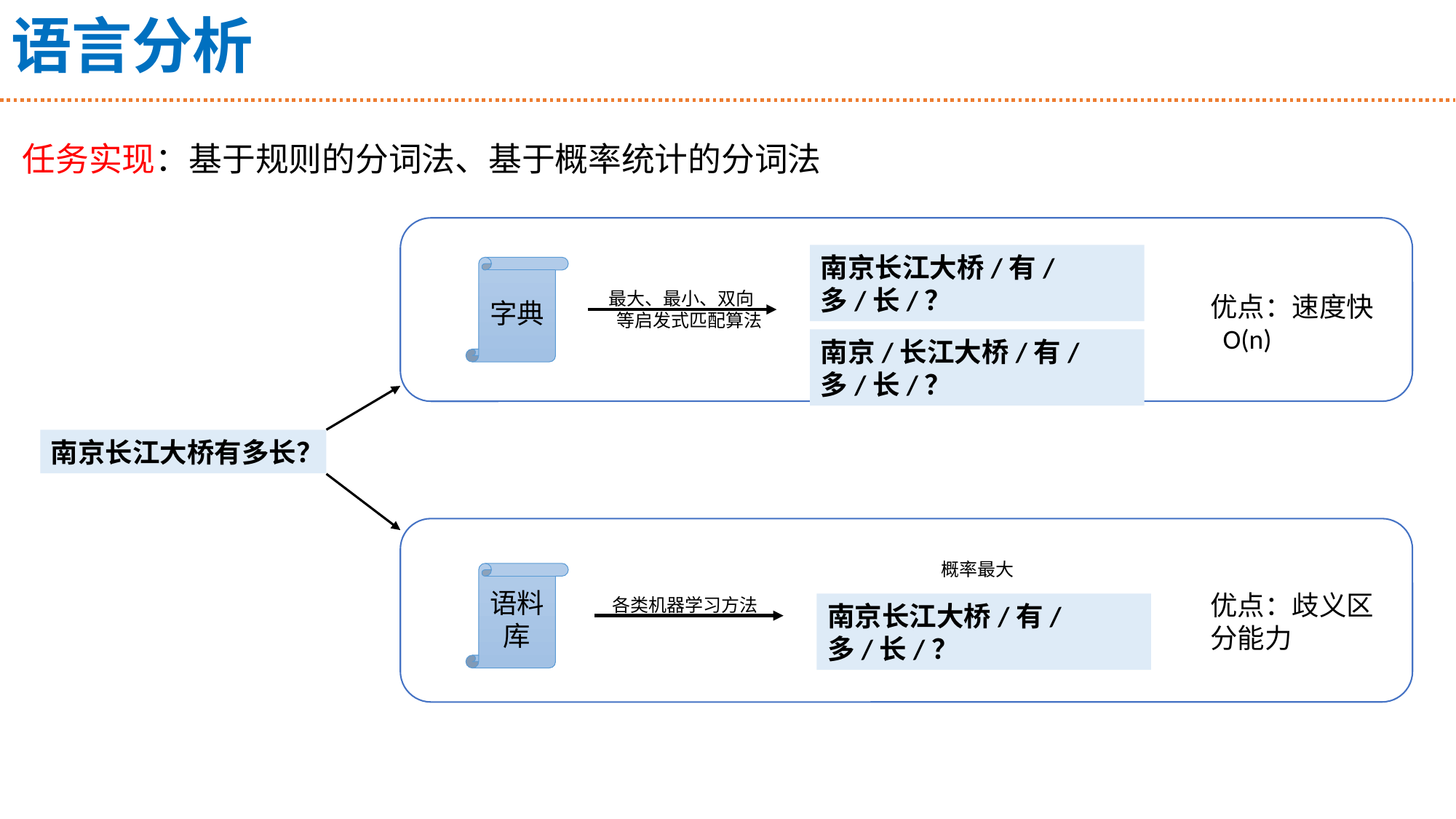

# 语言分析
任务实现：基于规则的分词法、基于概率统计的分词法

南京长江大桥/有/多/长/？
字典
最大、最小、双向      等启发式匹配算法
优点：速度快   O(n)
南京/长江大桥/有/多/长/？
南京长江大桥有多长？

概率最大
语料库
优点：歧义区分能力
各类机器学习方法
南京长江大桥/有/多/长/？